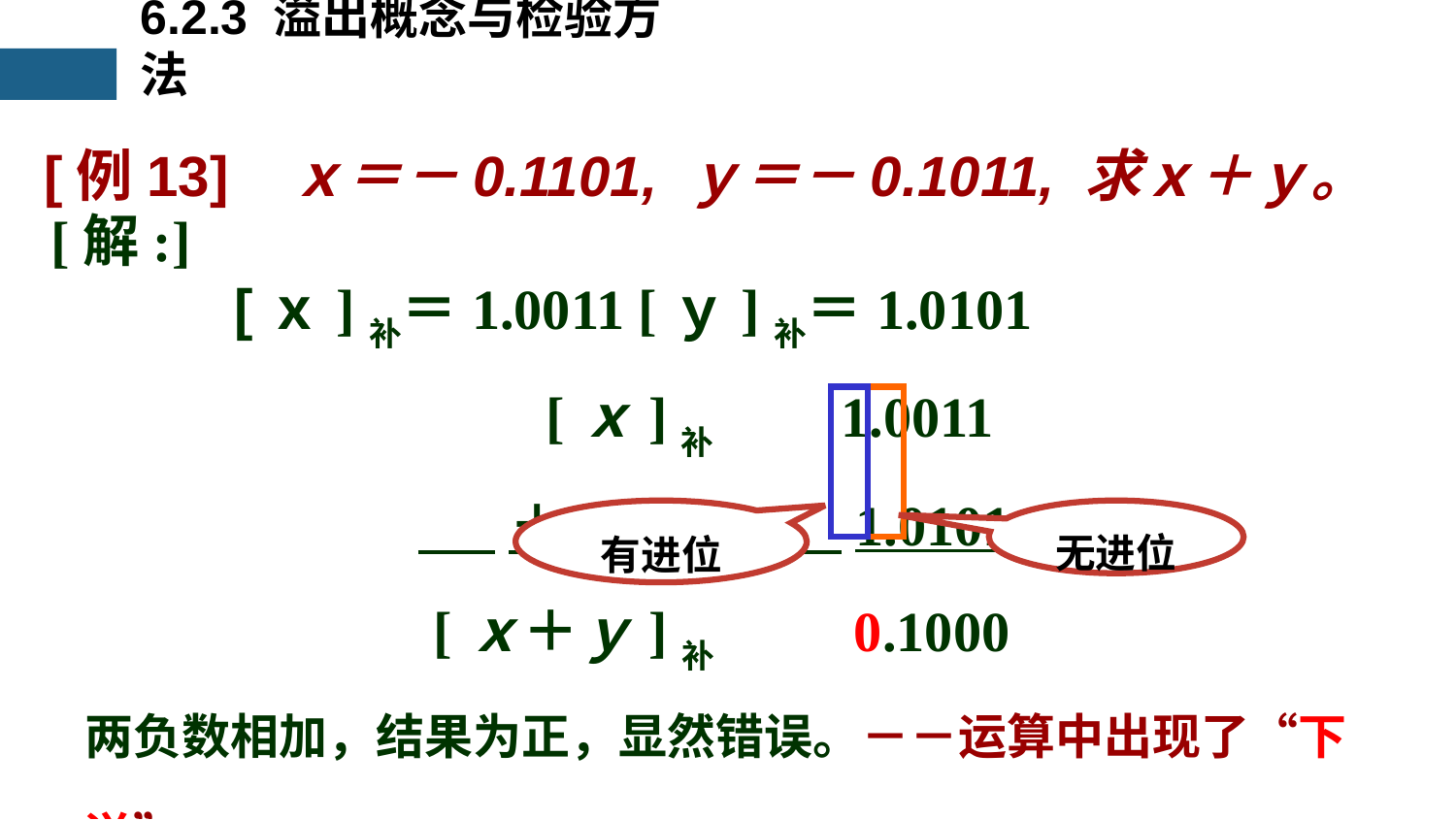

6.2.3 溢出概念与检验方法
[例13]   ｘ＝－0.1101, ｙ＝－0.1011, 求ｘ＋ｙ。
[解:]
　　　[ｘ]补＝1.0011 [ｙ]补＝1.0101
　  [ｘ]补　　1.0011
      ＋ [ｙ]补　  1.0101
[ｘ＋ｙ]补　　 0.1000

有进位
无进位

两负数相加，结果为正，显然错误。－－运算中出现了“下溢”